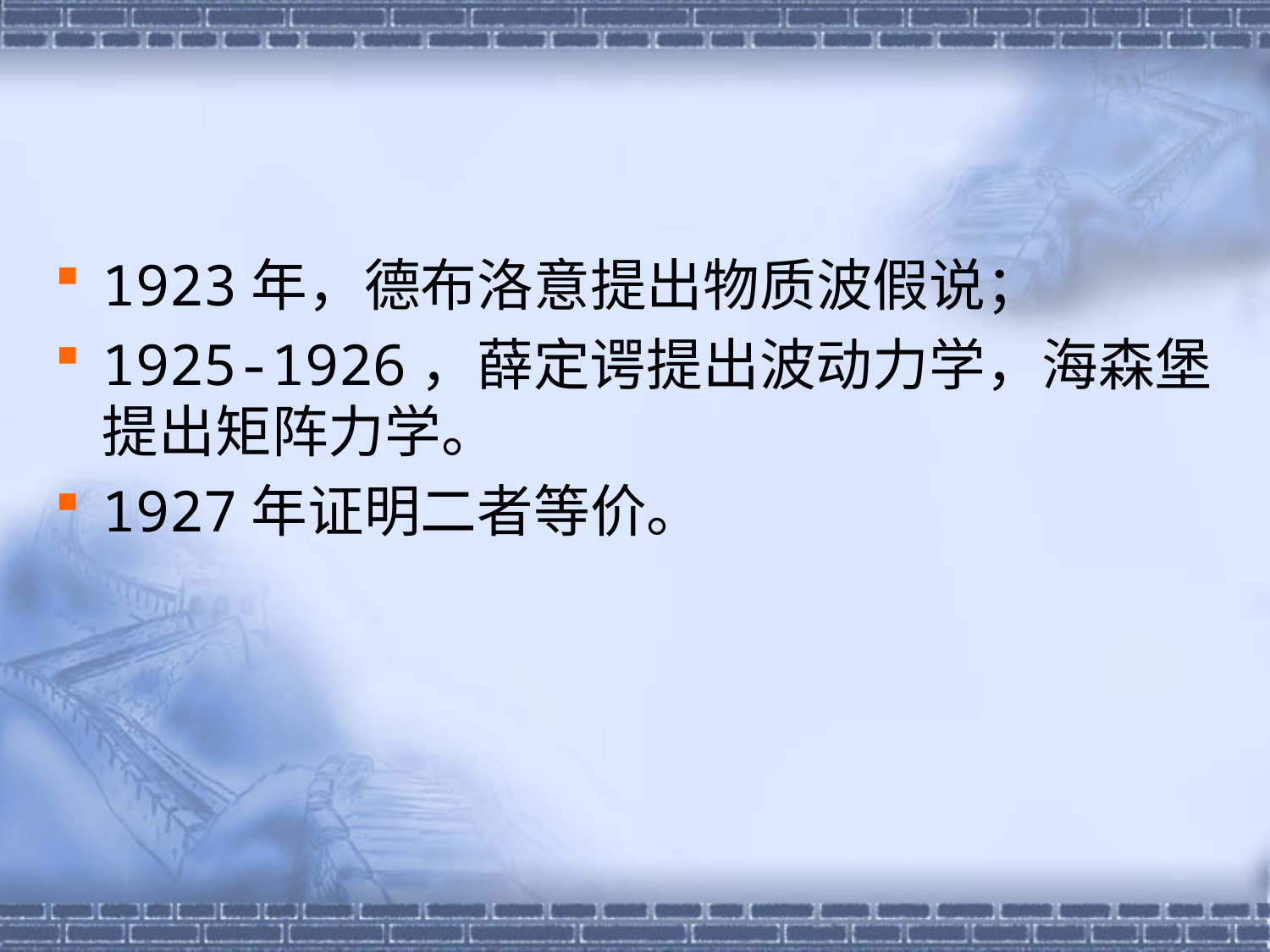

#
1923年，德布洛意提出物质波假说；
1925-1926，薛定谔提出波动力学，海森堡提出矩阵力学。
1927年证明二者等价。